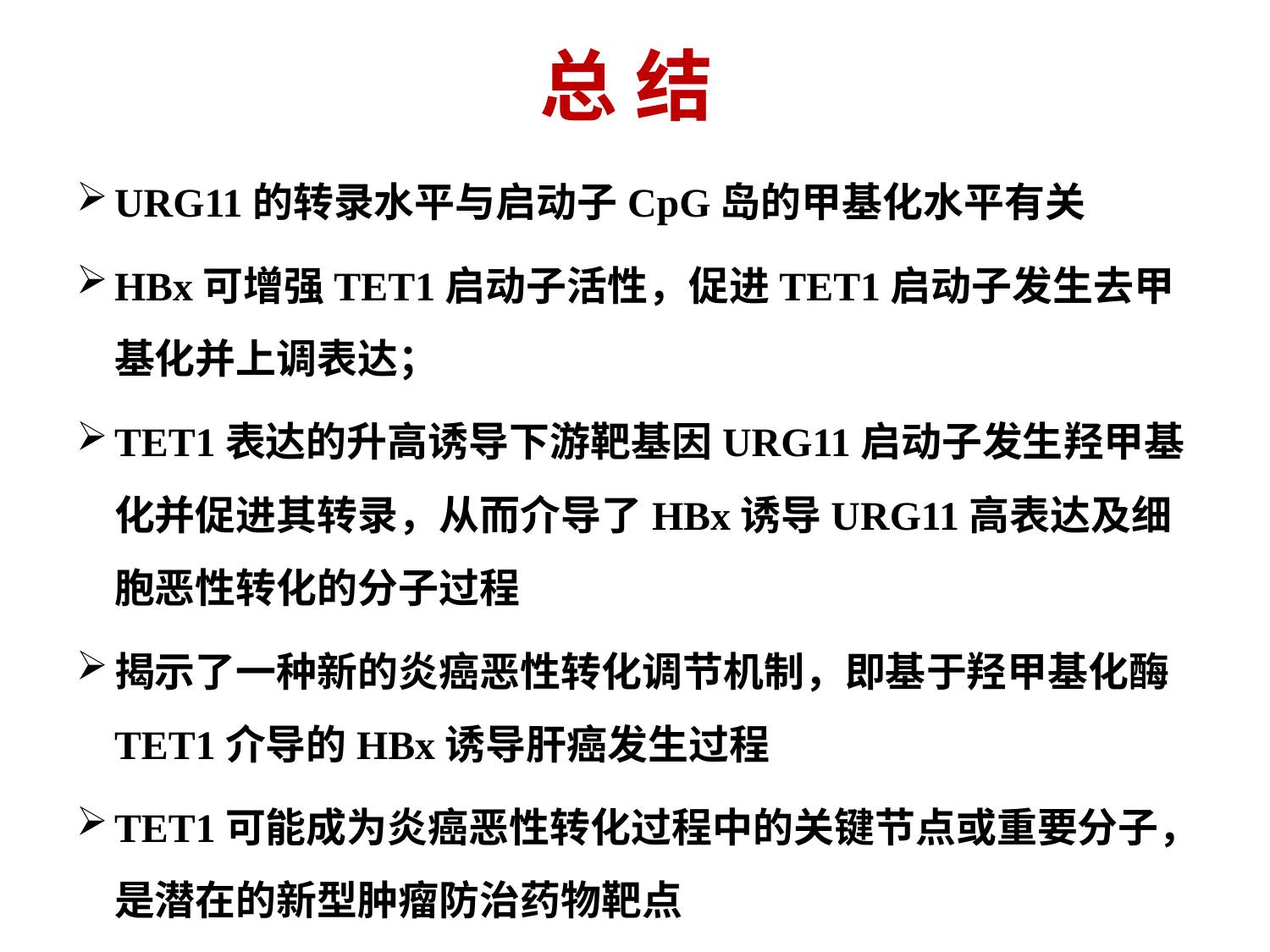

# 总 结
URG11的转录水平与启动子CpG岛的甲基化水平有关
HBx可增强TET1启动子活性，促进TET1启动子发生去甲基化并上调表达；
TET1表达的升高诱导下游靶基因URG11启动子发生羟甲基化并促进其转录，从而介导了HBx诱导URG11高表达及细胞恶性转化的分子过程
揭示了一种新的炎癌恶性转化调节机制，即基于羟甲基化酶TET1介导的HBx诱导肝癌发生过程
TET1可能成为炎癌恶性转化过程中的关键节点或重要分子，是潜在的新型肿瘤防治药物靶点